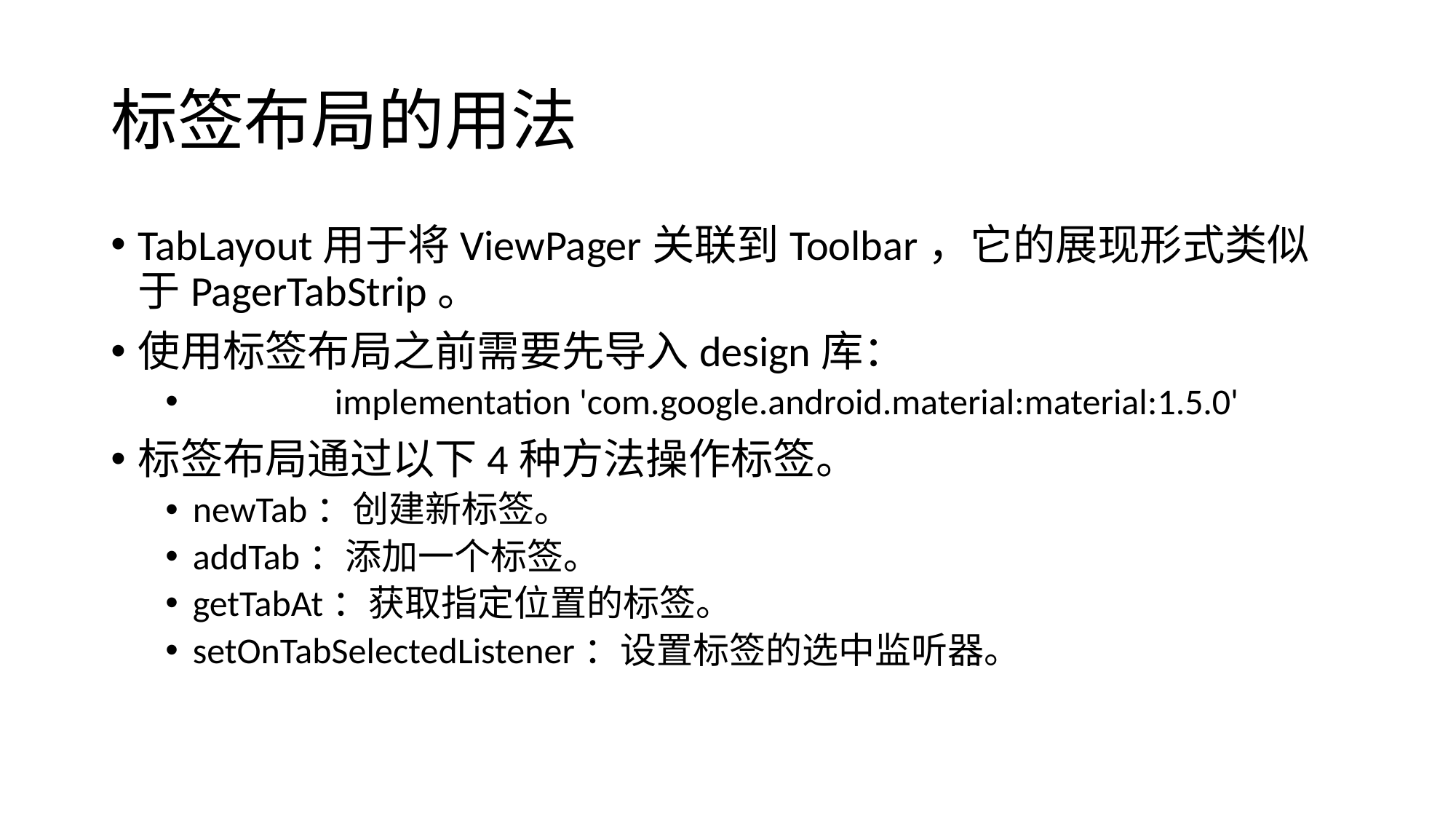

# 标签布局的用法
TabLayout用于将ViewPager关联到Toolbar，它的展现形式类似于PagerTabStrip。
使用标签布局之前需要先导入design库：
	    implementation 'com.google.android.material:material:1.5.0'
标签布局通过以下4种方法操作标签。
newTab：创建新标签。
addTab：添加一个标签。
getTabAt：获取指定位置的标签。
setOnTabSelectedListener：设置标签的选中监听器。